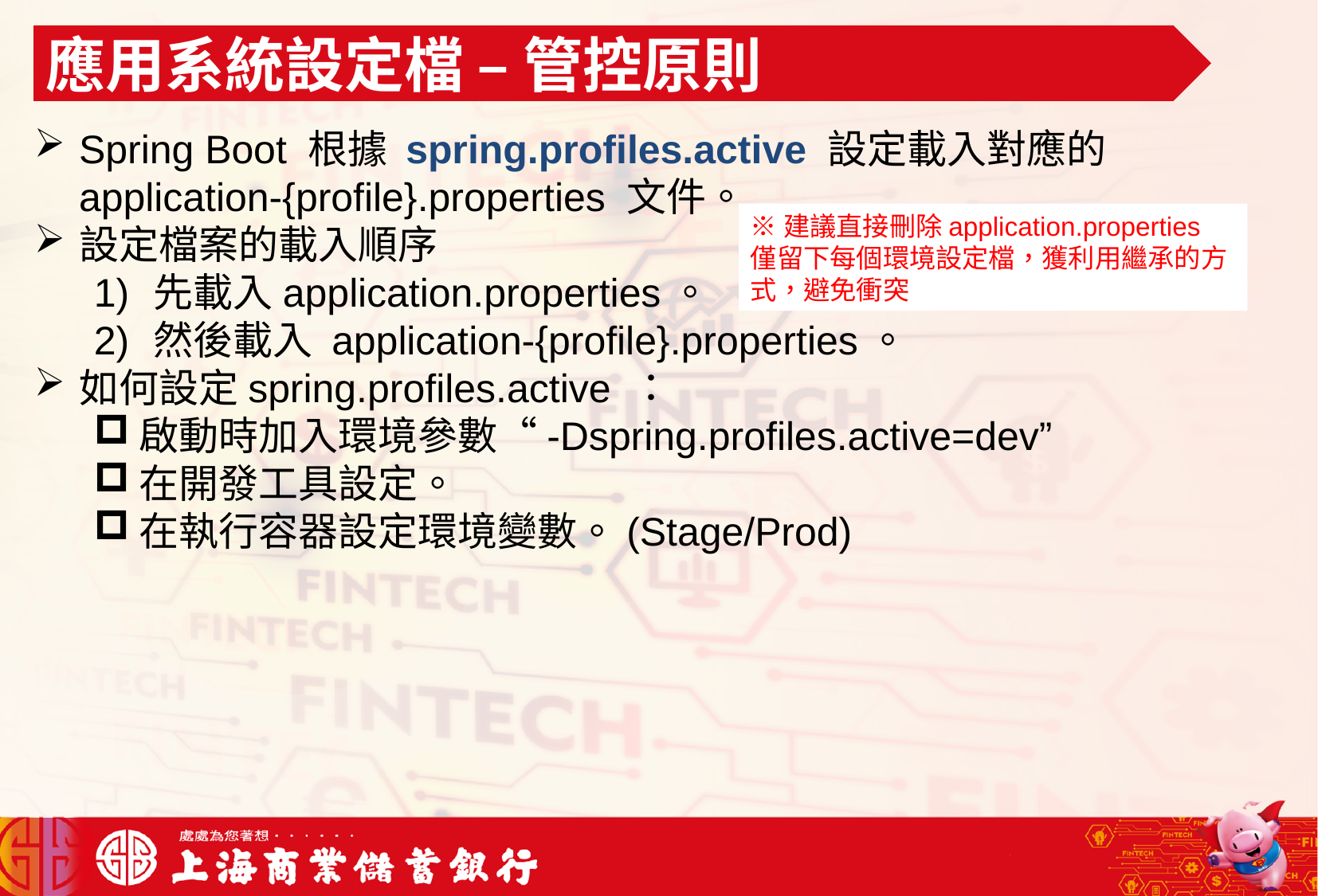

應用系統設定檔 – 管控原則
Spring Boot 根據 spring.profiles.active 設定載入對應的 application-{profile}.properties 文件。
設定檔案的載入順序
先載入application.properties。
然後載入 application-{profile}.properties。
如何設定spring.profiles.active ：
啟動時加入環境參數“-Dspring.profiles.active=dev”
在開發工具設定。
在執行容器設定環境變數。(Stage/Prod)
※建議直接刪除application.properties
僅留下每個環境設定檔，獲利用繼承的方
式，避免衝突